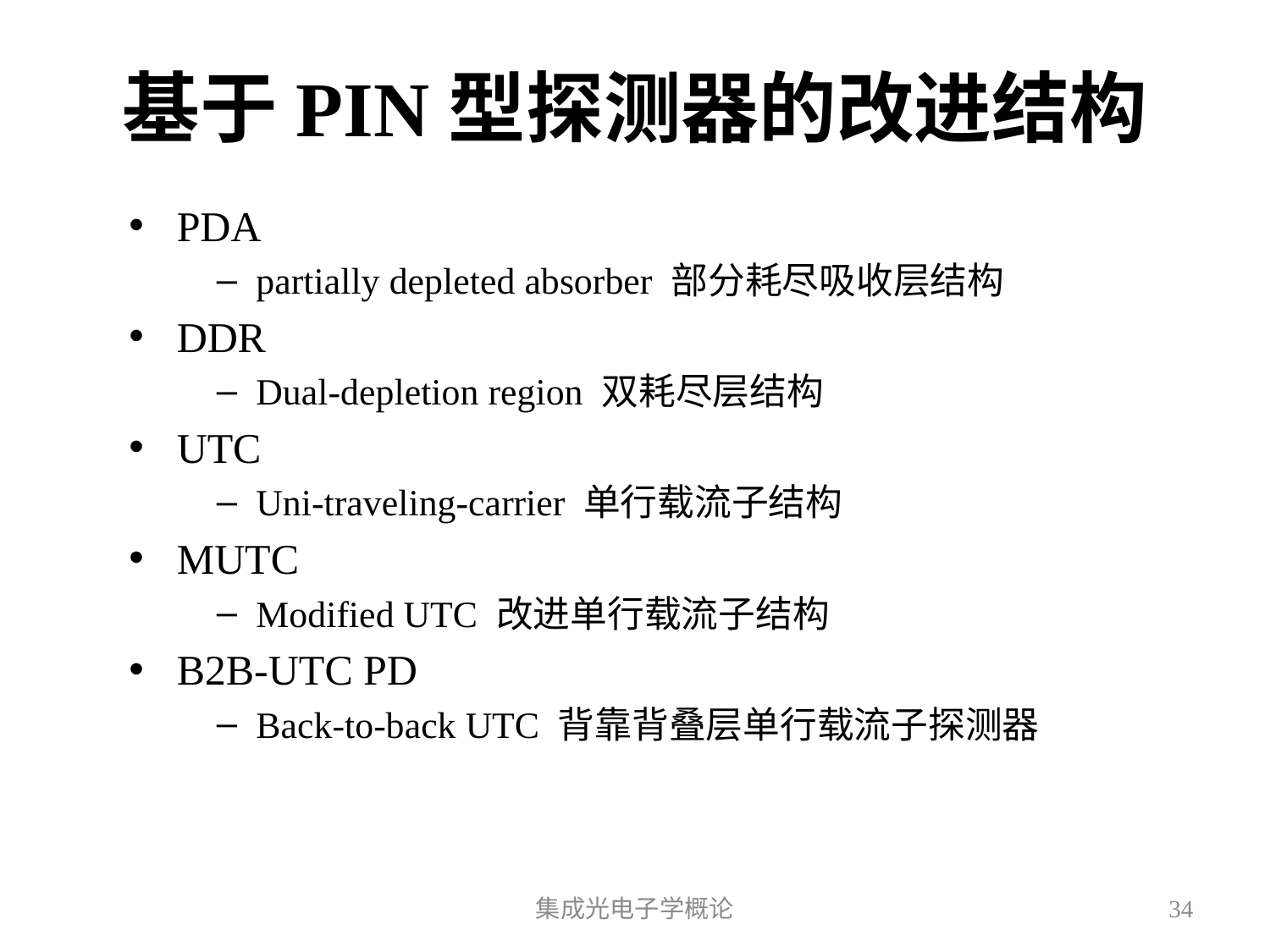

# 基于PIN型探测器的改进结构
PDA
partially depleted absorber 部分耗尽吸收层结构
DDR
Dual-depletion region 双耗尽层结构
UTC
Uni-traveling-carrier 单行载流子结构
MUTC
Modified UTC 改进单行载流子结构
B2B-UTC PD
Back-to-back UTC 背靠背叠层单行载流子探测器
集成光电子学概论
34